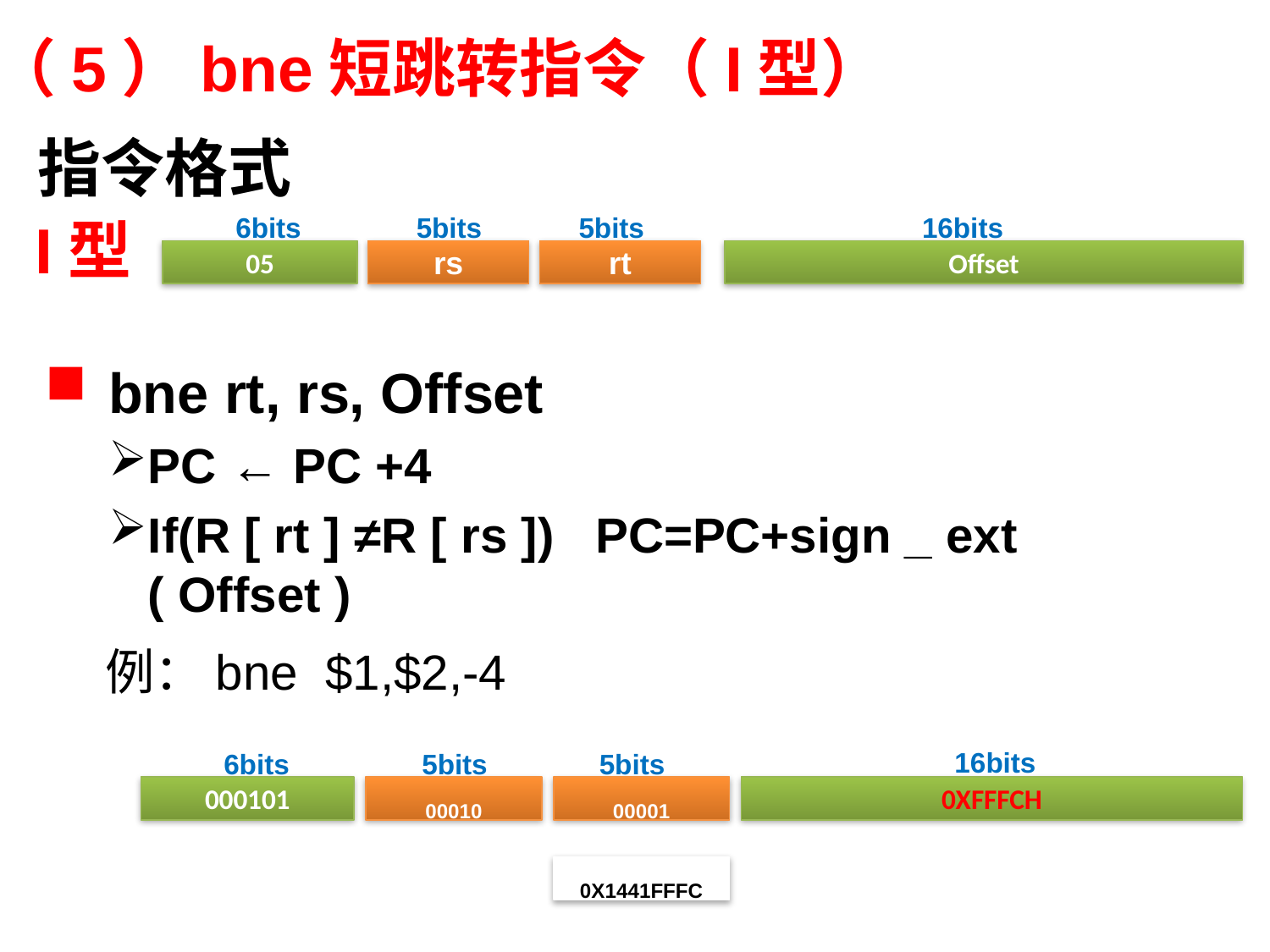

# （5）bne短跳转指令（I型）
指令格式
6bits
5bits
5bits
16bits
05
rs
rt
Offset
I型
bne rt, rs, Offset
PC ← PC +4
If(R [ rt ] ≠R [ rs ])   PC=PC+sign _ ext ( Offset )

例：bne  $1,$2,-4
16bits
6bits
5bits
5bits
000101
00010
00001
0XFFFCH
0X1441FFFC